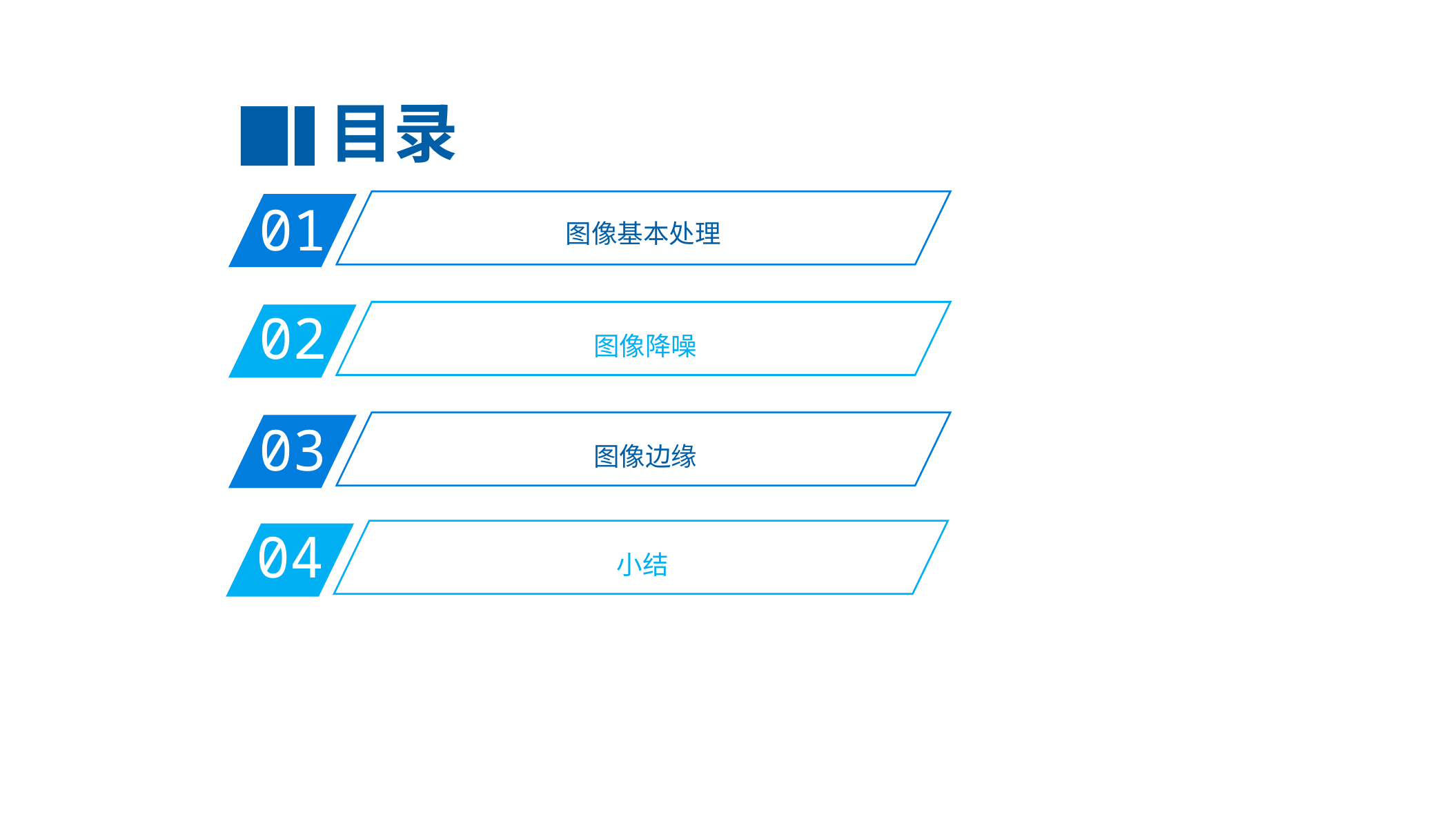

目录

01

图像基本处理
02

图像降噪
03

图像边缘
04

小结